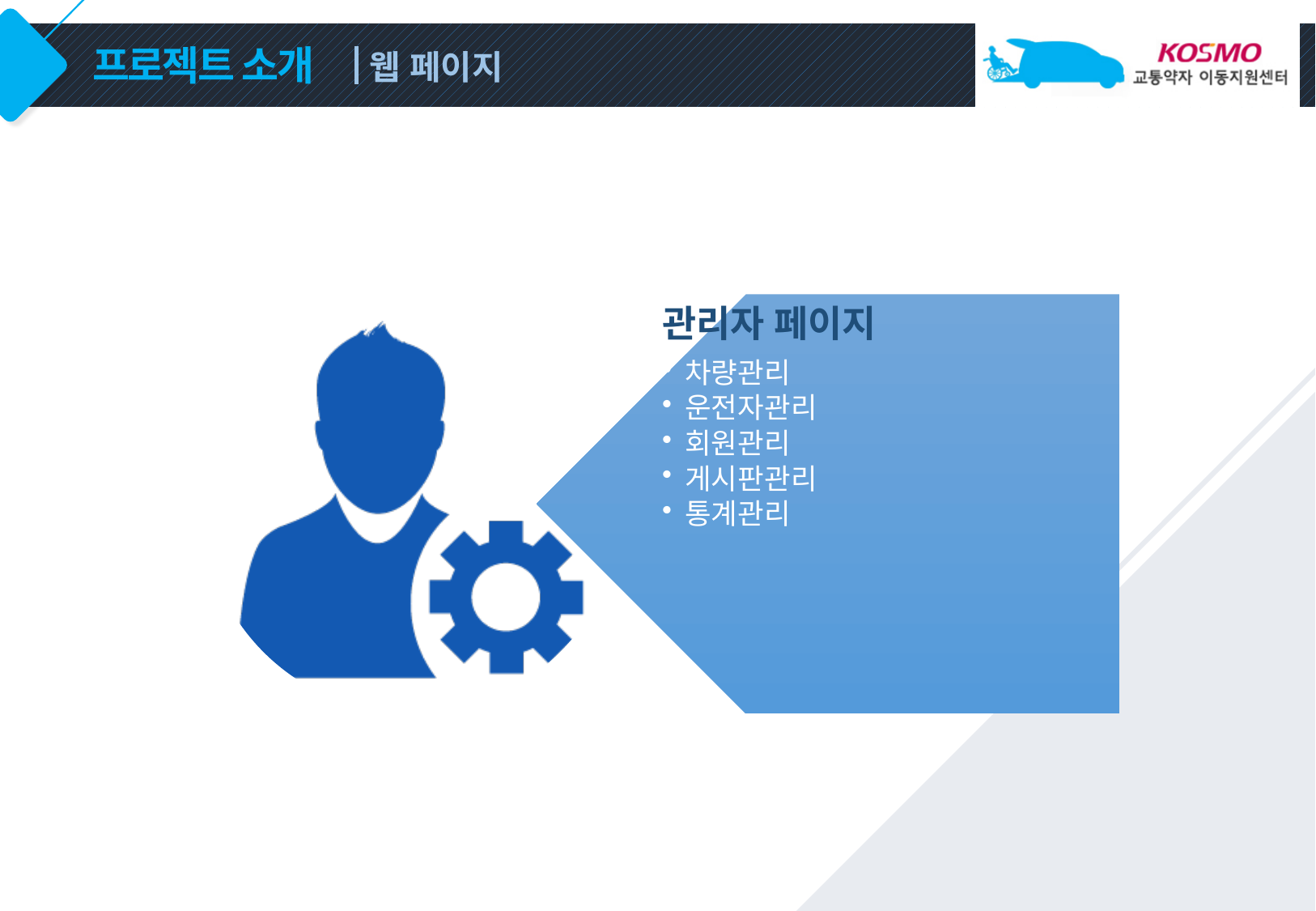

웹 페이지
# 프로젝트 소개
관리자 페이지
차량관리
운전자관리
회원관리
게시판관리
통계관리